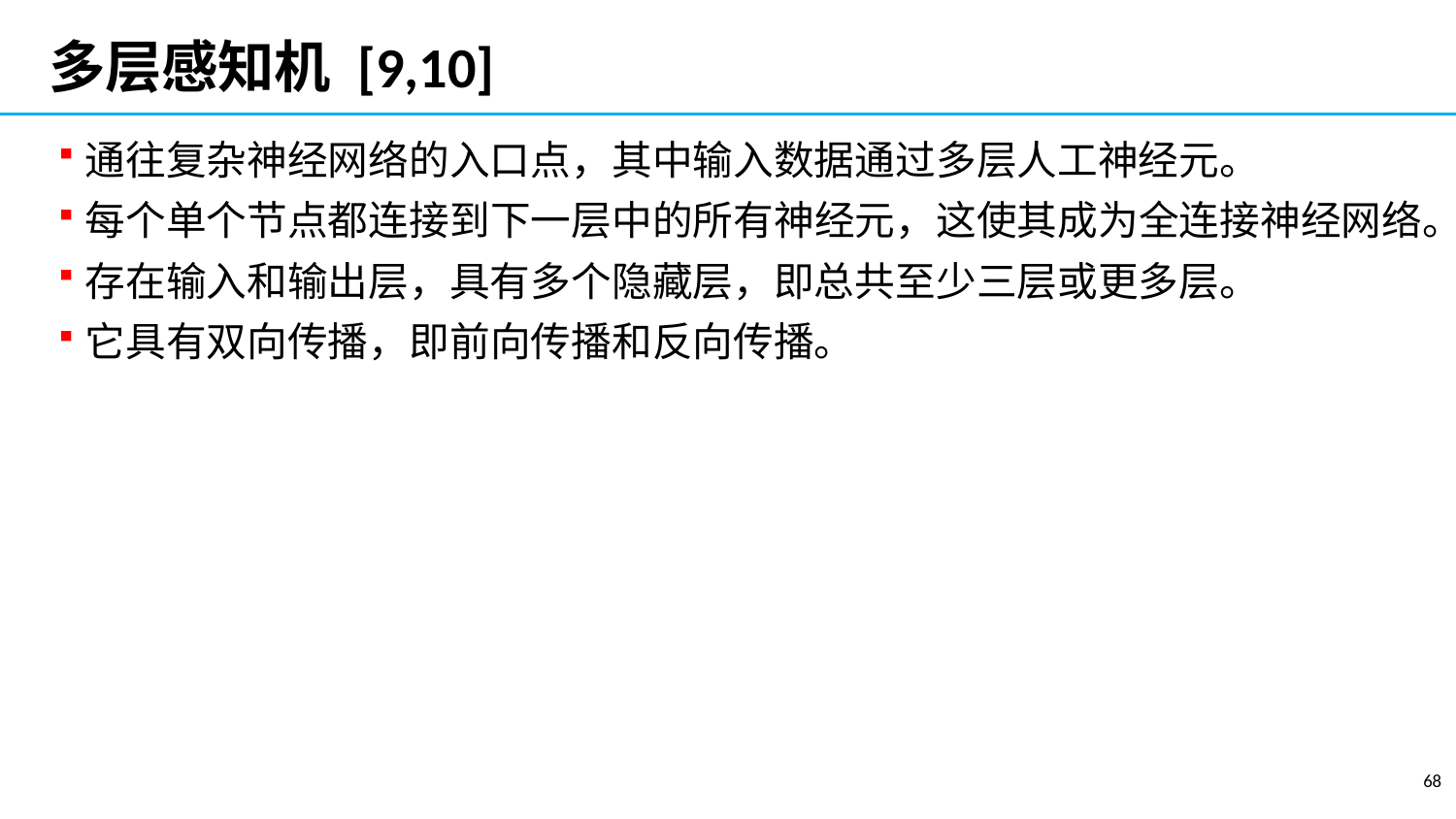

# 多层感知机 [9,10]

通往复杂神经网络的入口点，其中输入数据通过多层人工神经元。
每个单个节点都连接到下一层中的所有神经元，这使其成为全连接神经网络。
存在输入和输出层，具有多个隐藏层，即总共至少三层或更多层。
它具有双向传播，即前向传播和反向传播。
68